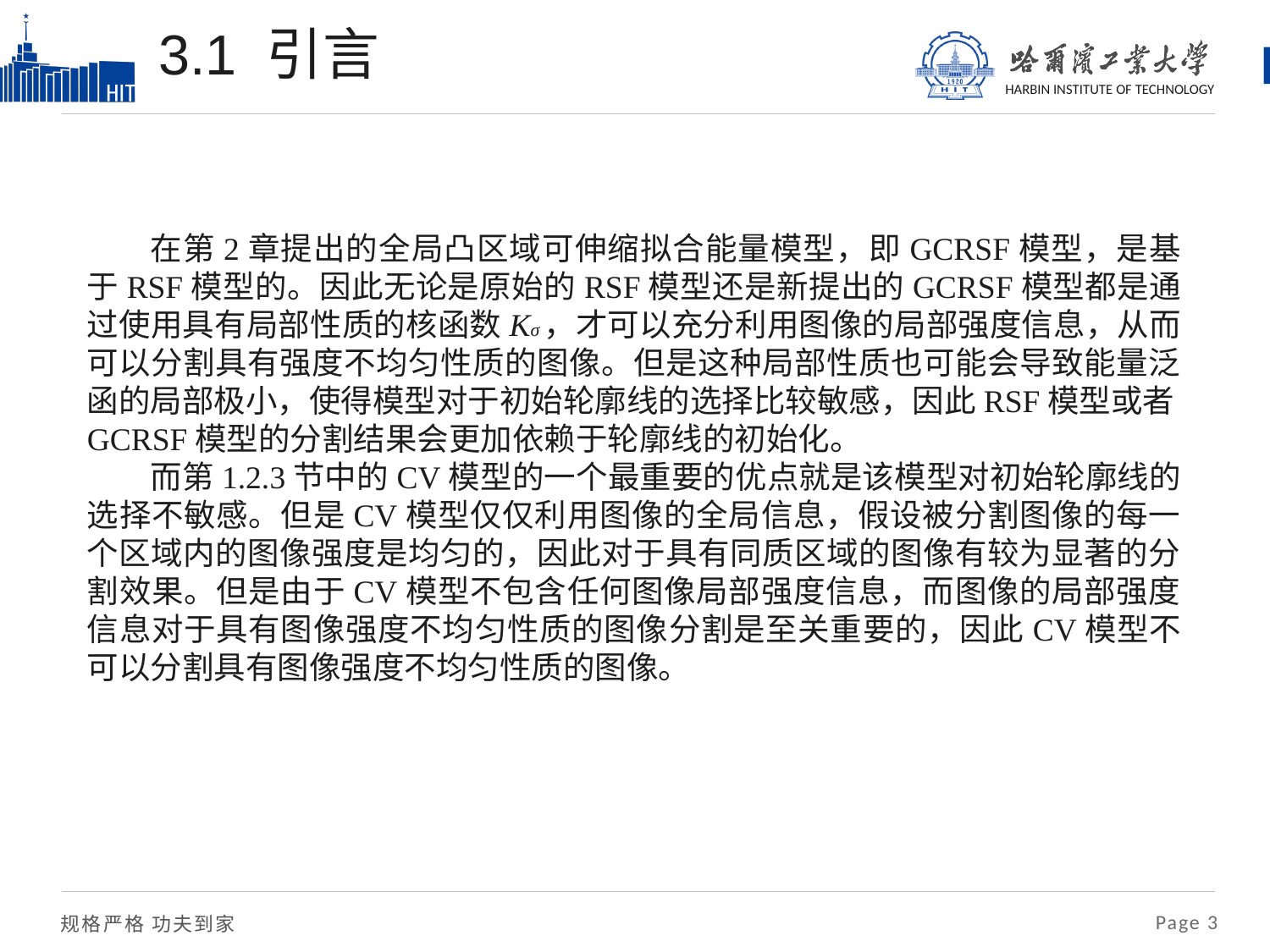

# 3.1 引言
在第2章提出的全局凸区域可伸缩拟合能量模型，即GCRSF模型，是基于RSF模型的。因此无论是原始的RSF模型还是新提出的GCRSF模型都是通过使用具有局部性质的核函数Kσ，才可以充分利用图像的局部强度信息，从而可以分割具有强度不均匀性质的图像。但是这种局部性质也可能会导致能量泛函的局部极小，使得模型对于初始轮廓线的选择比较敏感，因此RSF模型或者GCRSF模型的分割结果会更加依赖于轮廓线的初始化。
而第1.2.3节中的CV模型的一个最重要的优点就是该模型对初始轮廓线的选择不敏感。但是CV模型仅仅利用图像的全局信息，假设被分割图像的每一个区域内的图像强度是均匀的，因此对于具有同质区域的图像有较为显著的分割效果。但是由于CV模型不包含任何图像局部强度信息，而图像的局部强度信息对于具有图像强度不均匀性质的图像分割是至关重要的，因此CV模型不可以分割具有图像强度不均匀性质的图像。